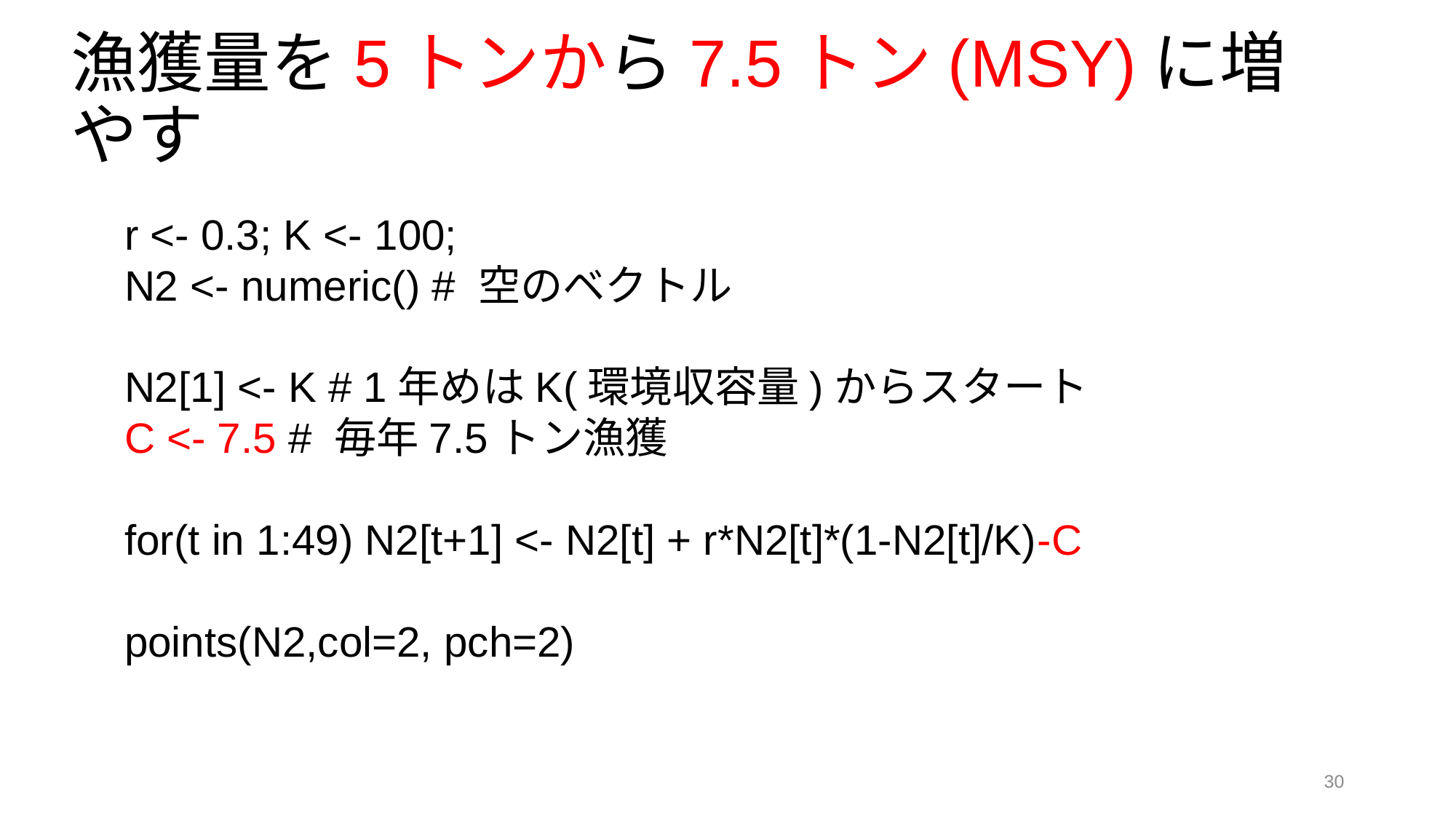

漁獲量を5トンから7.5トン(MSY)に増やす
r <- 0.3; K <- 100;
N2 <- numeric() # 空のベクトル

N2[1] <- K # 1年めはK(環境収容量)からスタート
C <- 7.5 # 毎年7.5トン漁獲

for(t in 1:49) N2[t+1] <- N2[t] + r*N2[t]*(1-N2[t]/K)-C

points(N2,col=2, pch=2)
30